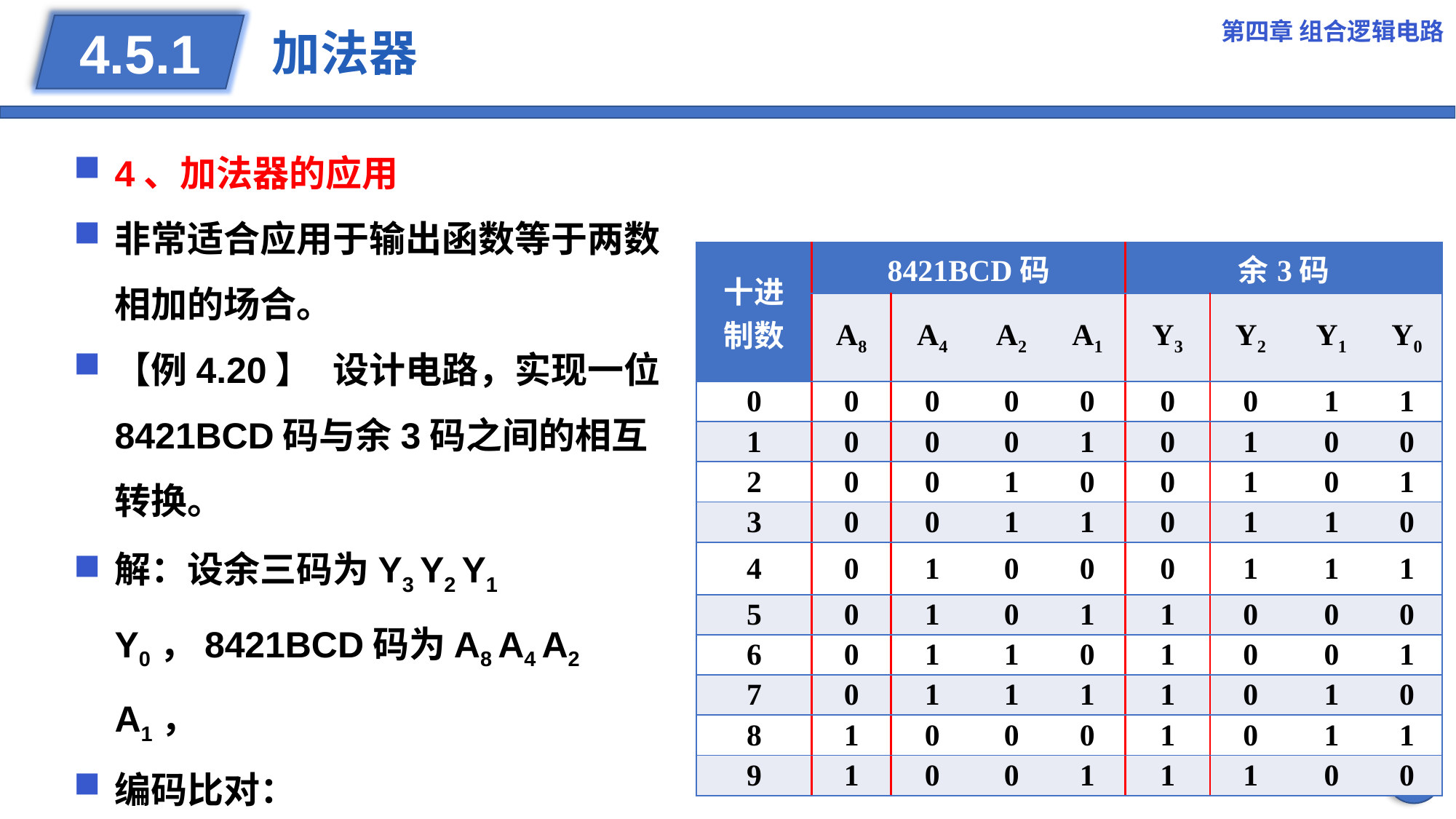

第四章 组合逻辑电路
# 加法器
4.5.1
4、加法器的应用
非常适合应用于输出函数等于两数相加的场合。
【例4.20】	设计电路，实现一位8421BCD码与余3码之间的相互转换。
解：设余三码为Y3 Y2 Y1 Y0，8421BCD码为A8 A4 A2 A1，
编码比对：
| 十进 制数 | 8421BCD码 |  |  |  | 余3码 |  |  |  |
| --- | --- | --- | --- | --- | --- | --- | --- | --- |
|  | A8 | A4 | A2 | A1 | Y3 | Y2 | Y1 | Y0 |
| 0 | 0 | 0 | 0 | 0 | 0 | 0 | 1 | 1 |
| 1 | 0 | 0 | 0 | 1 | 0 | 1 | 0 | 0 |
| 2 | 0 | 0 | 1 | 0 | 0 | 1 | 0 | 1 |
| 3 | 0 | 0 | 1 | 1 | 0 | 1 | 1 | 0 |
| 4 | 0 | 1 | 0 | 0 | 0 | 1 | 1 | 1 |
| 5 | 0 | 1 | 0 | 1 | 1 | 0 | 0 | 0 |
| 6 | 0 | 1 | 1 | 0 | 1 | 0 | 0 | 1 |
| 7 | 0 | 1 | 1 | 1 | 1 | 0 | 1 | 0 |
| 8 | 1 | 0 | 0 | 0 | 1 | 0 | 1 | 1 |
| 9 | 1 | 0 | 0 | 1 | 1 | 1 | 0 | 0 |
24